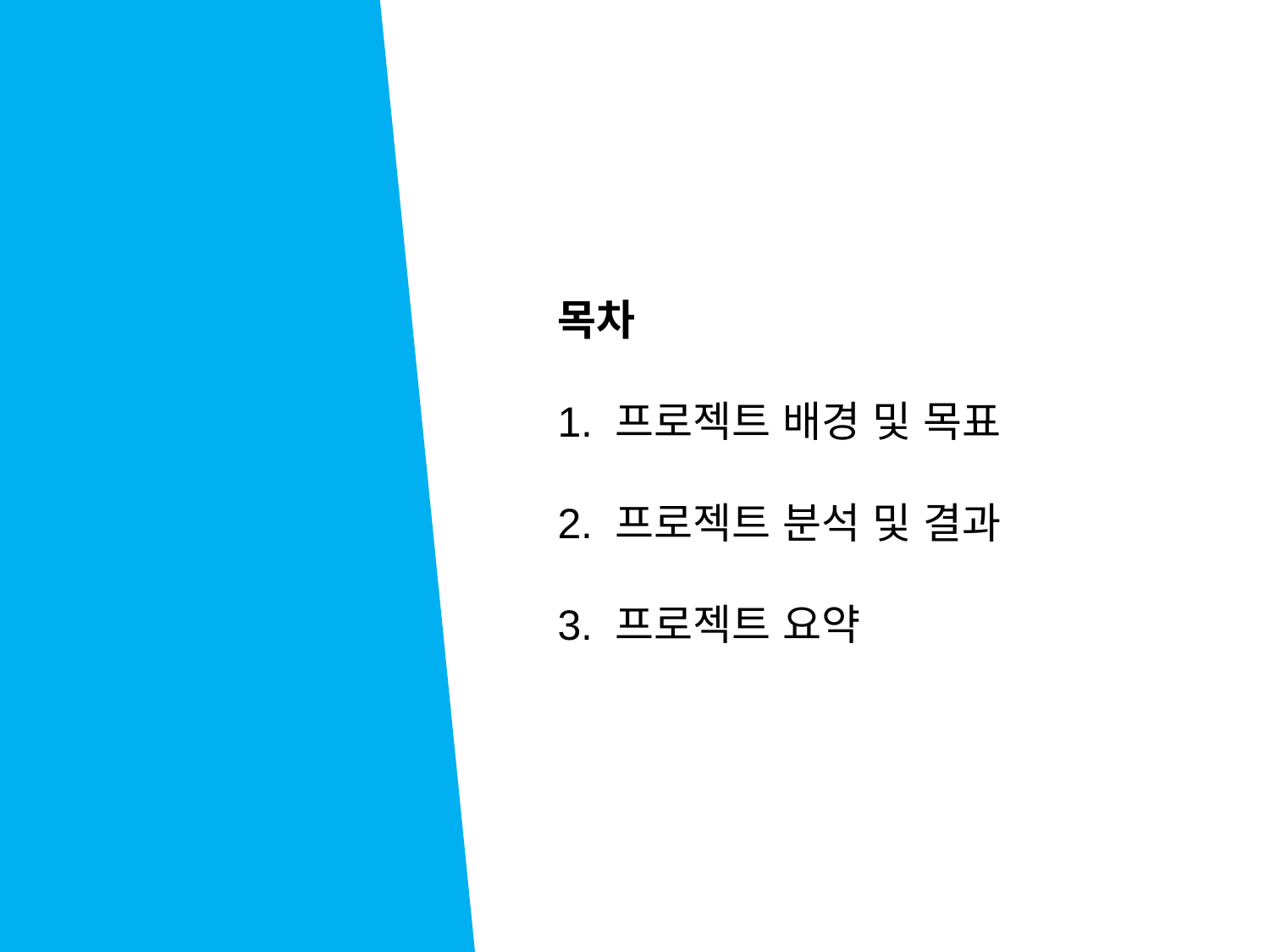

목차
1. 프로젝트 배경 및 목표
2. 프로젝트 분석 및 결과
3. 프로젝트 요약

제안자 : 양지은 이정민 장진규 차욱현